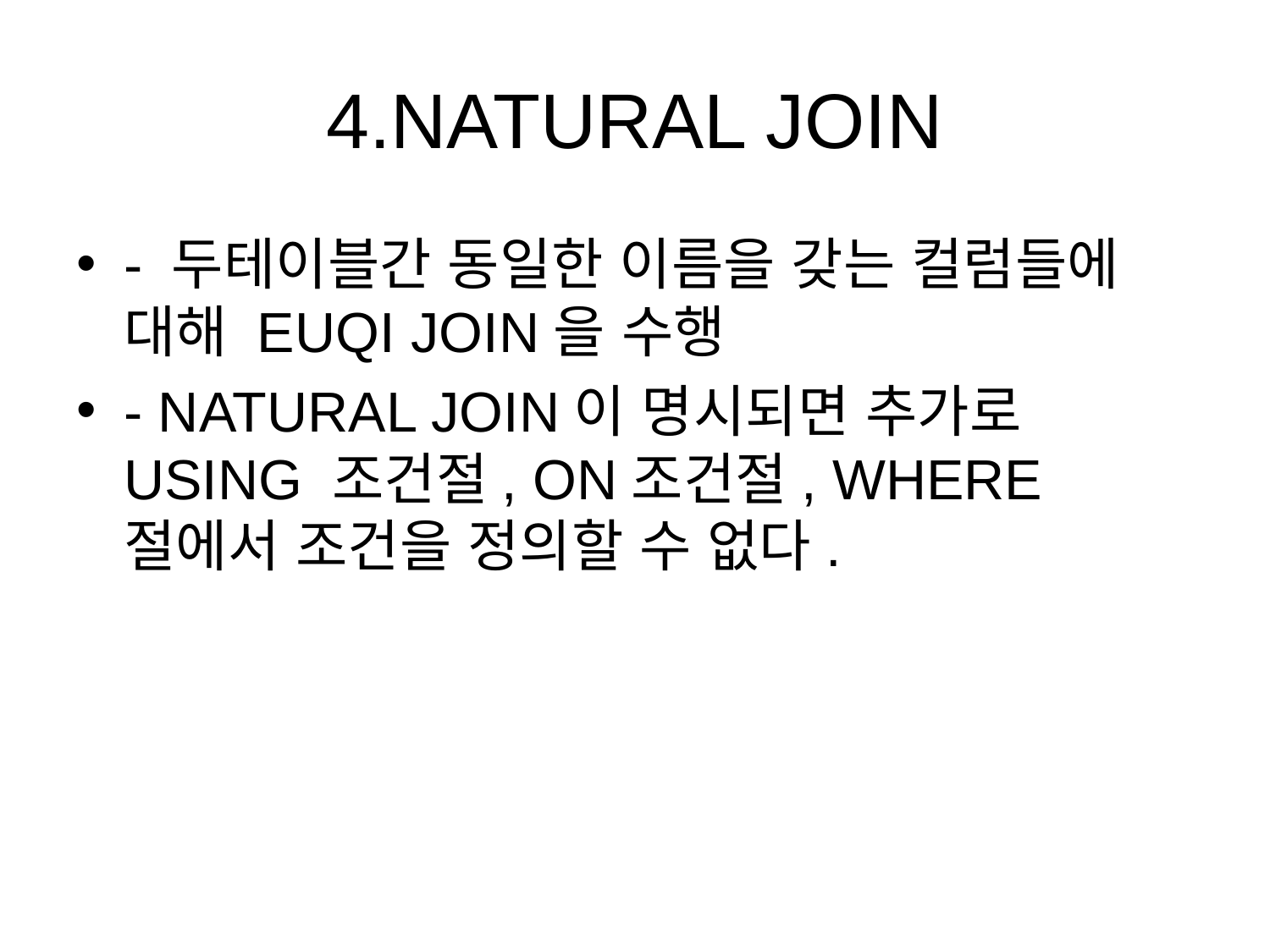

# 4.NATURAL JOIN
- 두테이블간 동일한 이름을 갖는 컬럼들에 대해 EUQI JOIN을 수행
- NATURAL JOIN이 명시되면 추가로 USING 조건절, ON조건절, WHERE 절에서 조건을 정의할 수 없다.